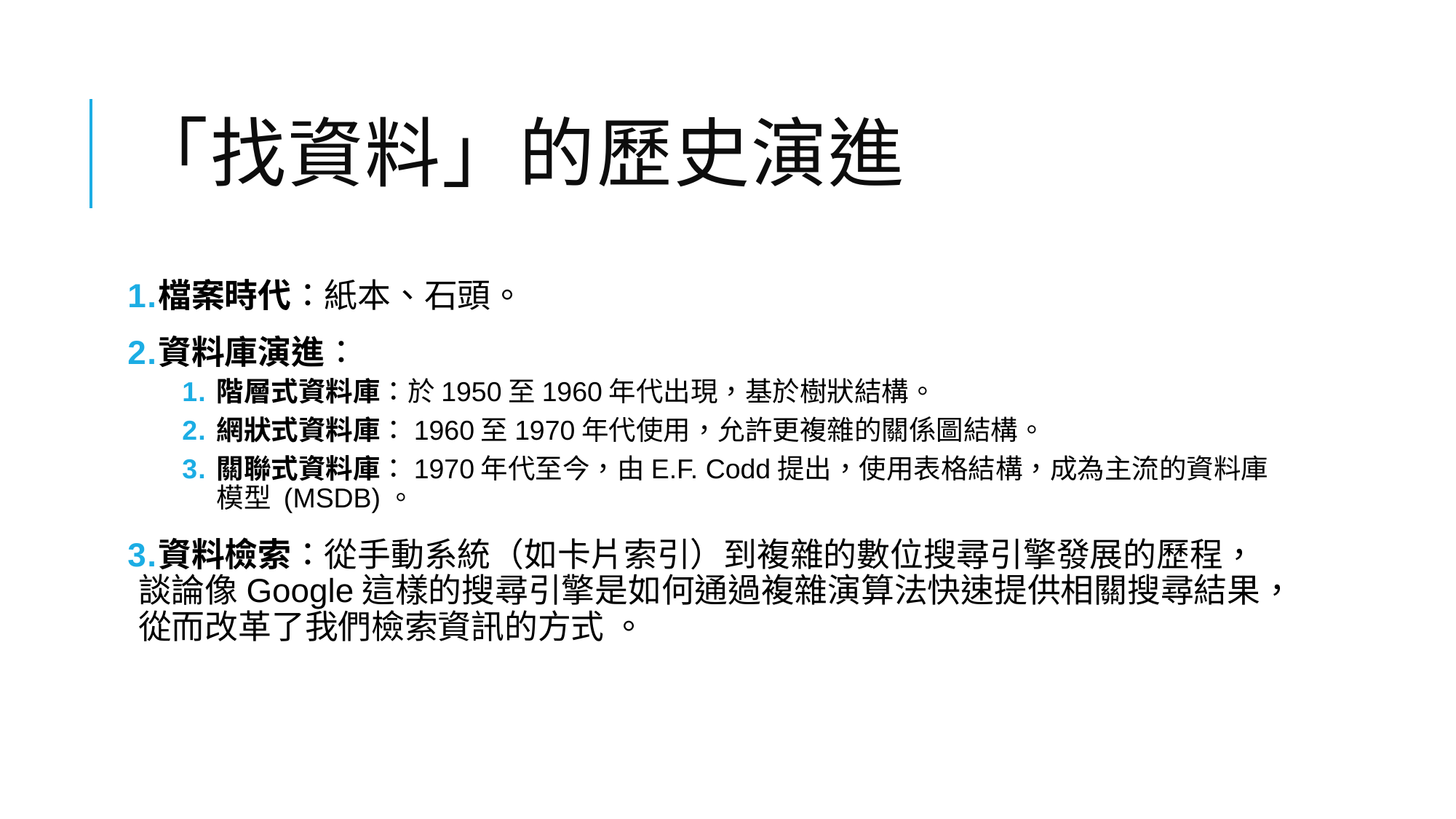

# 「找資料」的歷史演進
檔案時代：紙本、石頭。
資料庫演進：
階層式資料庫：於1950至1960年代出現，基於樹狀結構。
網狀式資料庫：1960至1970年代使用，允許更複雜的關係圖結構。
關聯式資料庫：1970年代至今，由E.F. Codd提出，使用表格結構，成為主流的資料庫模型​ (MSDB)​。
資料檢索：從手動系統（如卡片索引）到複雜的數位搜尋引擎發展的歷程，談論像Google這樣的搜尋引擎是如何通過複雜演算法快速提供相關搜尋結果，從而改革了我們檢索資訊的方式​ 。